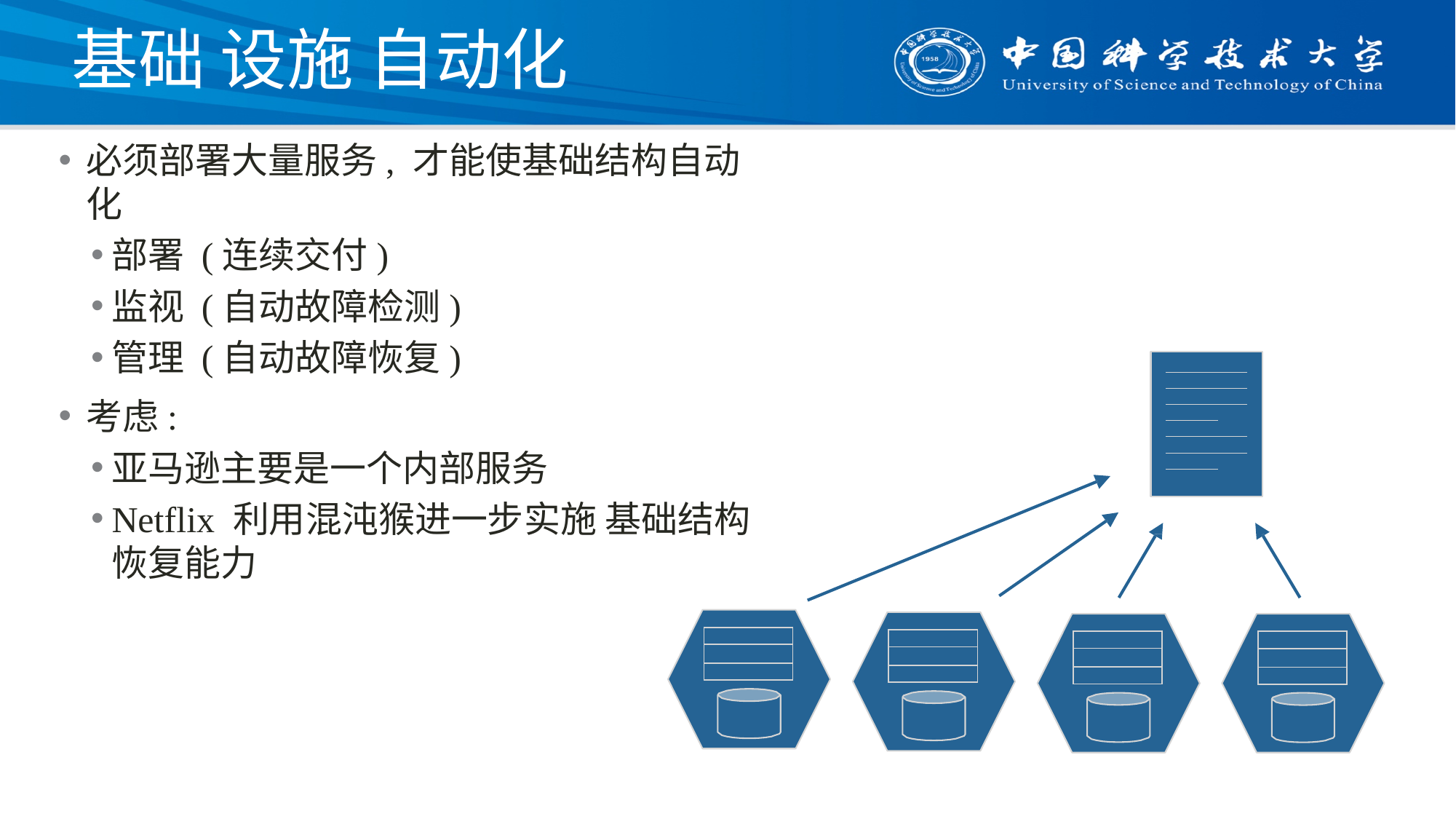

# 基础 设施 自动化
必须部署大量服务, 才能使基础结构自动化
部署 (连续交付)
监视 (自动故障检测)
管理 (自动故障恢复)
考虑:
亚马逊主要是一个内部服务
Netflix 利用混沌猴进一步实施 基础结构恢复能力

|  |
| --- |
|  |
|  |

|  |
| --- |
|  |
|  |

|  |
| --- |
|  |
|  |
|  |
| --- |
|  |
|  |